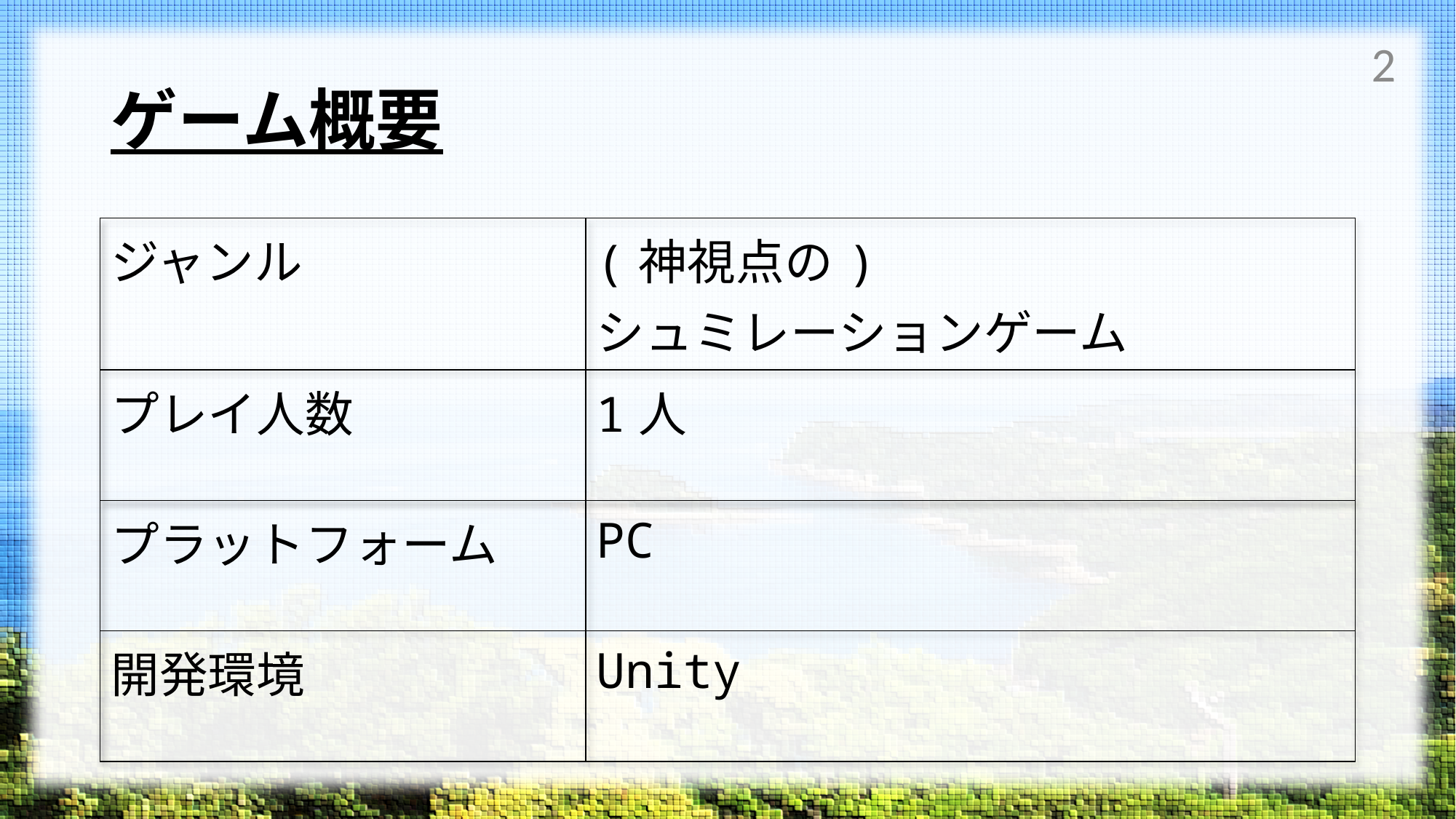

2
# ゲーム概要
| ジャンル | (神視点の) シュミレーションゲーム |
| --- | --- |
| プレイ人数 | 1人 |
| プラットフォーム | PC |
| 開発環境 | Unity |